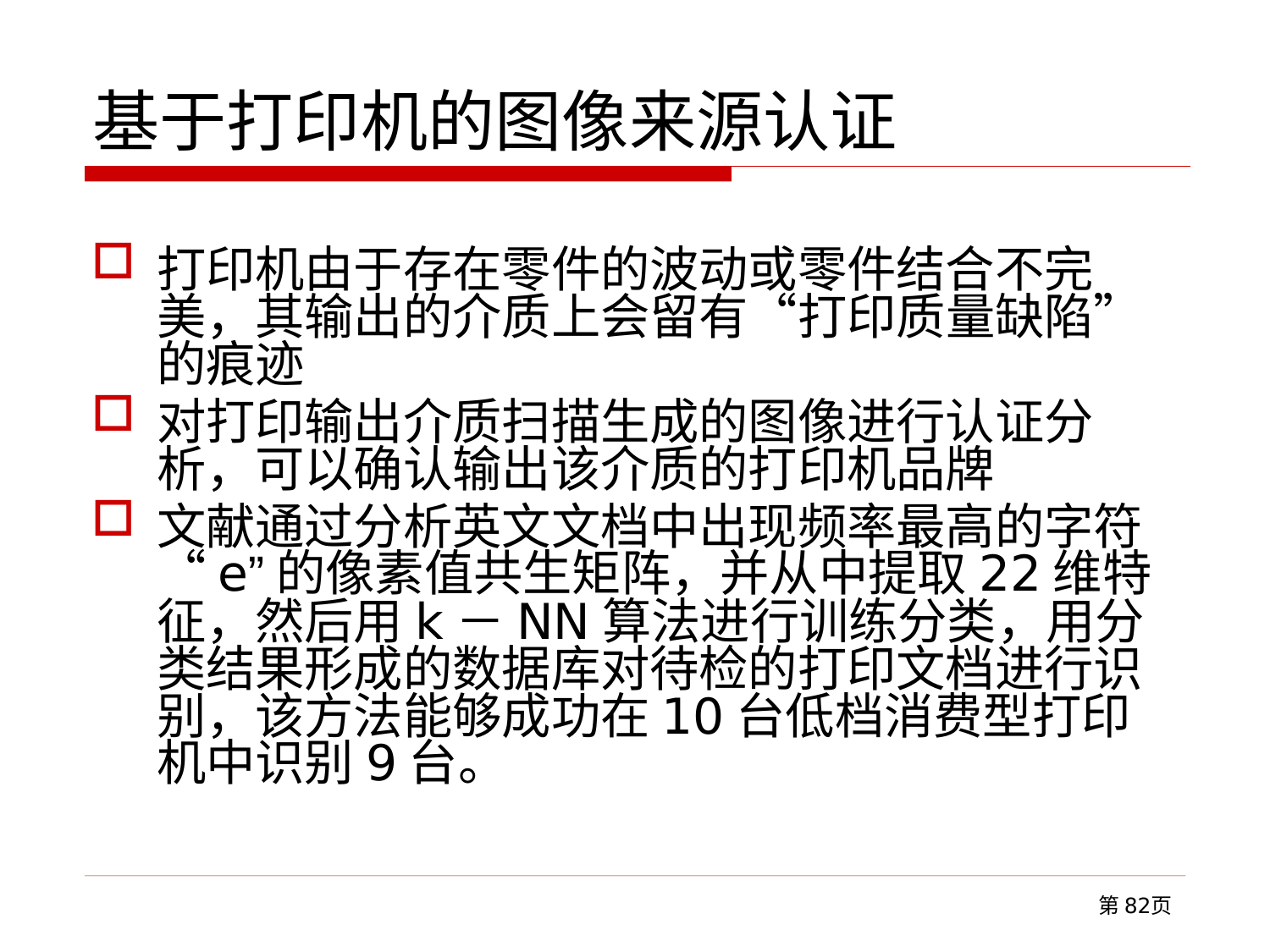

# 基于打印机的图像来源认证
打印机由于存在零件的波动或零件结合不完美，其输出的介质上会留有“打印质量缺陷”的痕迹
对打印输出介质扫描生成的图像进行认证分析，可以确认输出该介质的打印机品牌
文献通过分析英文文档中出现频率最高的字符“e”的像素值共生矩阵，并从中提取22维特征，然后用k－NN算法进行训练分类，用分类结果形成的数据库对待检的打印文档进行识别，该方法能够成功在10台低档消费型打印机中识别9台。
82